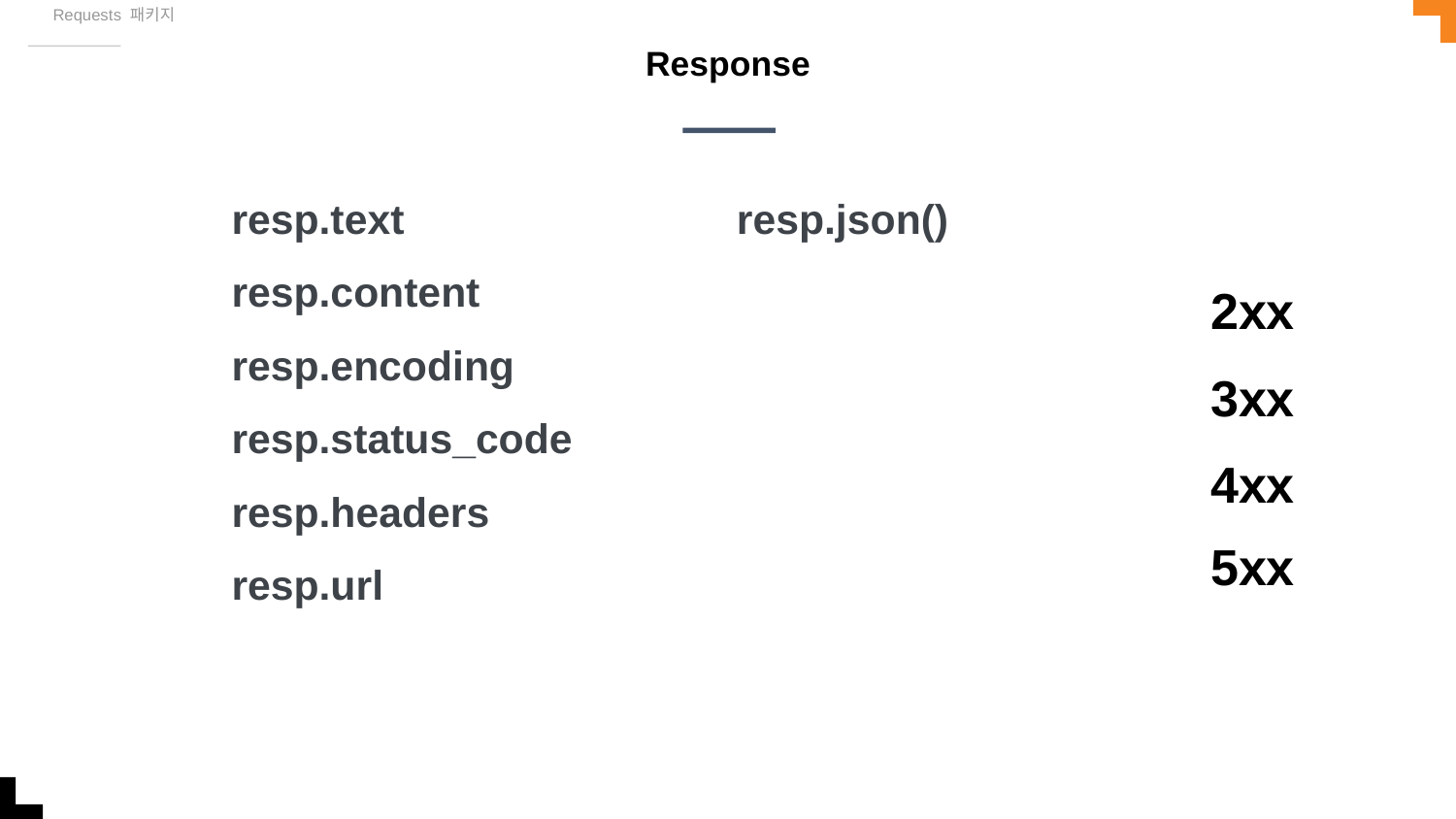

Requests 패키지

# Response
resp.text
resp.content
resp.encoding
resp.status_code
resp.headers
resp.url

resp.json()
2xx
3xx
4xx
5xx